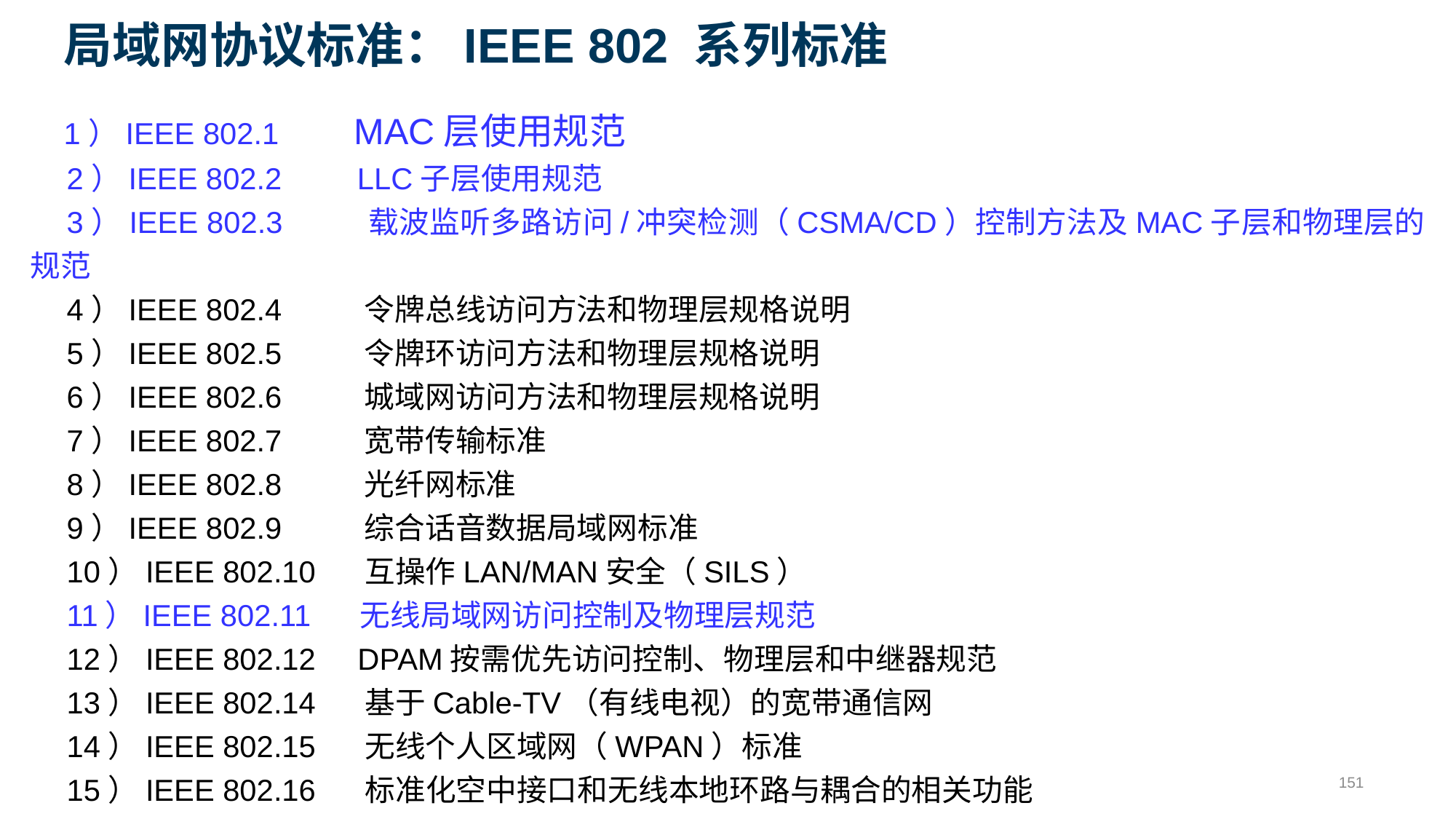

# 局域网协议标准：IEEE 802 系列标准
    1）IEEE 802.1         MAC层使用规范
2）IEEE 802.2         LLC子层使用规范
3）IEEE 802.3         载波监听多路访问/冲突检测（CSMA/CD）控制方法及MAC子层和物理层的规范
4）IEEE 802.4         令牌总线访问方法和物理层规格说明
5）IEEE 802.5         令牌环访问方法和物理层规格说明
6）IEEE 802.6         城域网访问方法和物理层规格说明
7）IEEE 802.7         宽带传输标准
8）IEEE 802.8         光纤网标准
9）IEEE 802.9         综合话音数据局域网标准
10）IEEE 802.10     互操作LAN/MAN安全（SILS）
11）IEEE 802.11     无线局域网访问控制及物理层规范
12）IEEE 802.12     DPAM按需优先访问控制、物理层和中继器规范
13）IEEE 802.14     基于Cable-TV（有线电视）的宽带通信网
14）IEEE 802.15     无线个人区域网（WPAN）标准
15）IEEE 802.16     标准化空中接口和无线本地环路与耦合的相关功能
151